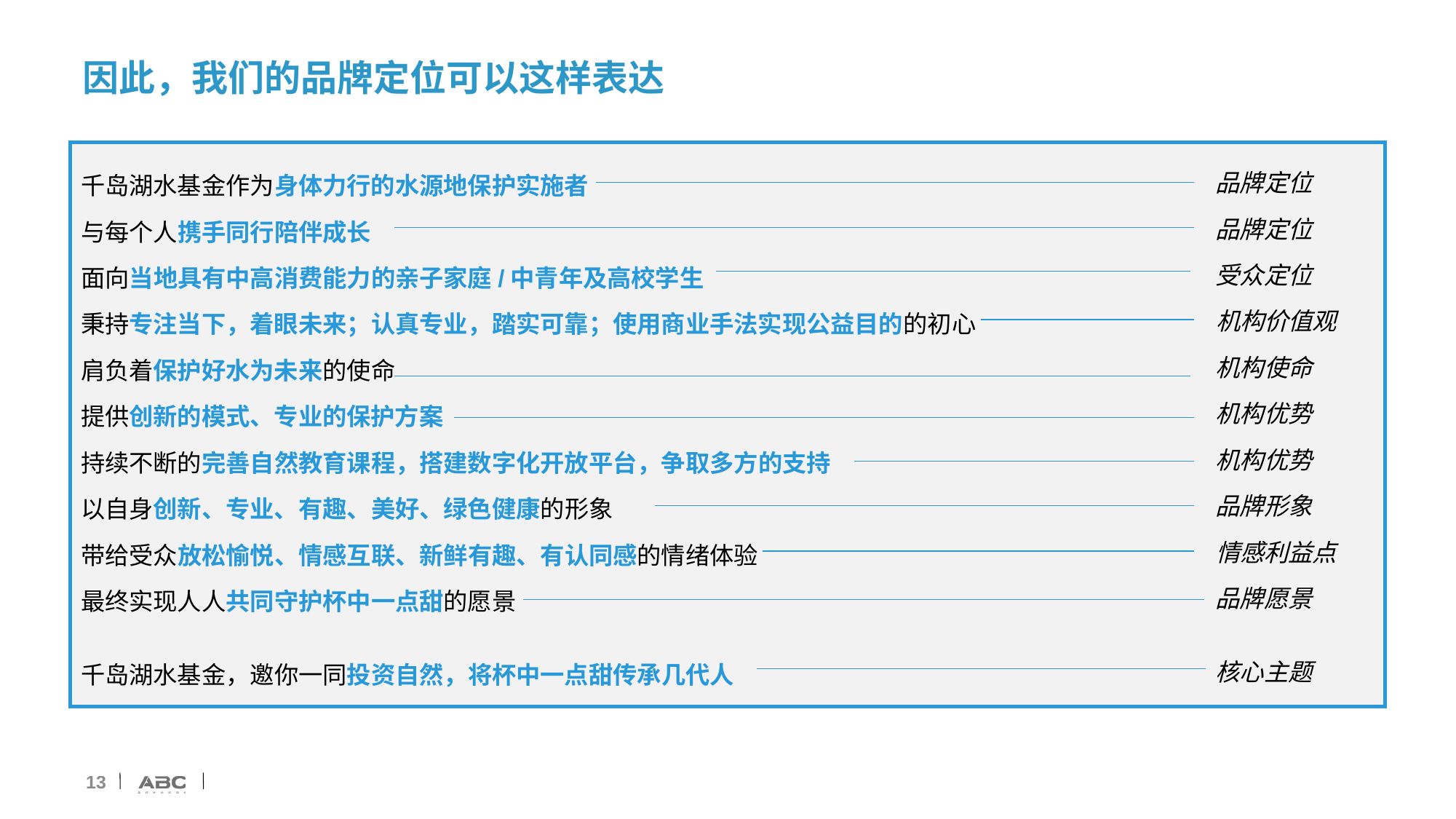

# 因此，我们的品牌定位可以这样表达

千岛湖水基金作为身体力行的水源地保护实施者
品牌定位
与每个人携手同行陪伴成长
品牌定位
面向当地具有中高消费能力的亲子家庭/中青年及高校学生
受众定位
秉持专注当下，着眼未来；认真专业，踏实可靠；使用商业手法实现公益目的的初心
机构价值观
肩负着保护好水为未来的使命
机构使命
提供创新的模式、专业的保护方案
机构优势
持续不断的完善自然教育课程，搭建数字化开放平台，争取多方的支持
机构优势
以自身创新、专业、有趣、美好、绿色健康的形象
品牌形象
带给受众放松愉悦、情感互联、新鲜有趣、有认同感的情绪体验
情感利益点
最终实现人人共同守护杯中一点甜的愿景
品牌愿景
千岛湖水基金，邀你一同投资自然，将杯中一点甜传承几代人
核心主题

13